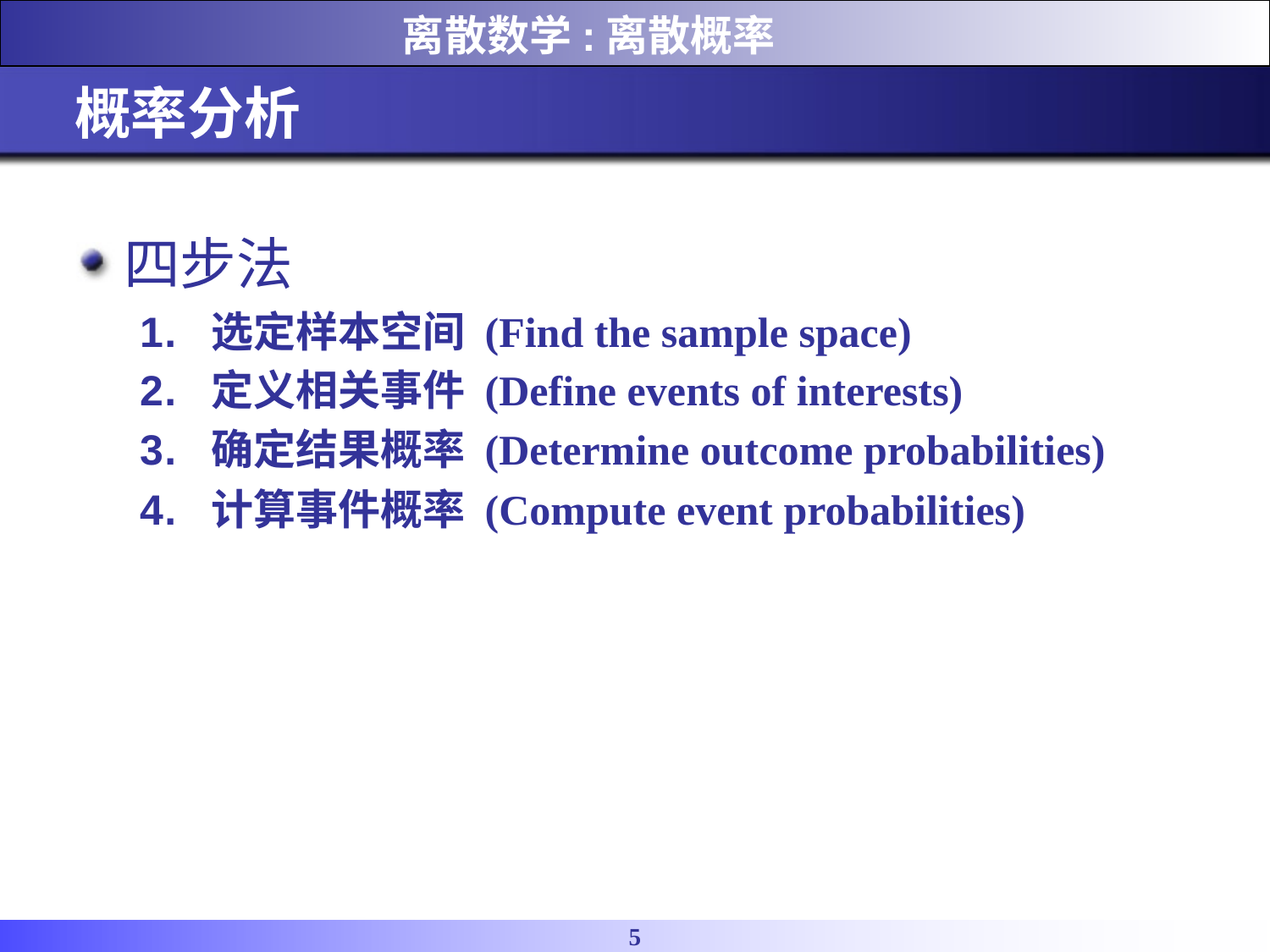

# 概率分析
四步法
选定样本空间 (Find the sample space)
定义相关事件 (Define events of interests)
确定结果概率 (Determine outcome probabilities)
计算事件概率 (Compute event probabilities)